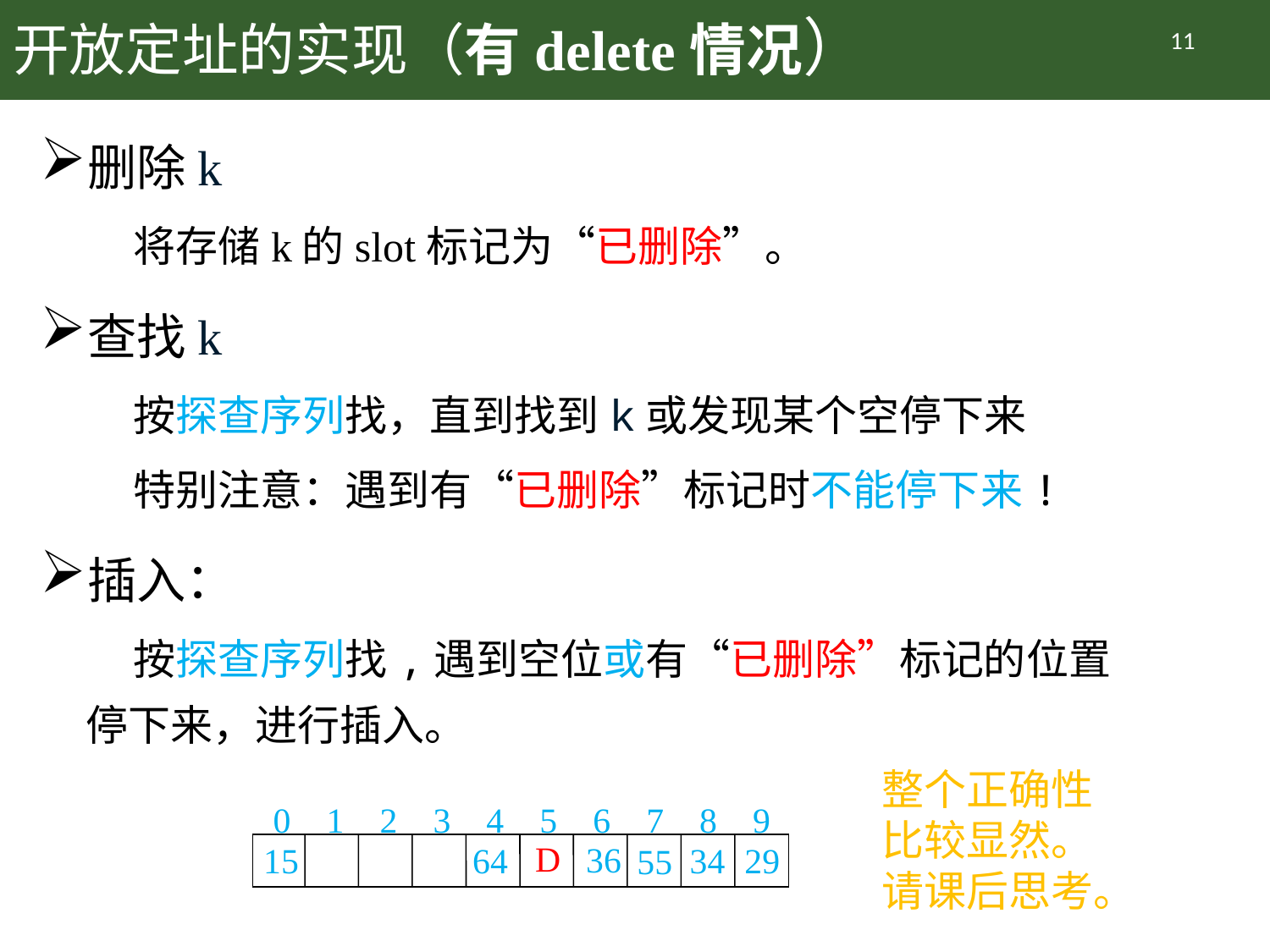

# 开放定址的实现（有delete情况）
11
删除k
    将存储k的slot标记为“已删除”。
查找k
    按探查序列找，直到找到k或发现某个空停下来
    特别注意：遇到有“已删除”标记时不能停下来!
插入：
    按探查序列找,遇到空位或有“已删除”标记的位置
停下来，进行插入。

整个正确性
比较显然。
请课后思考。
0    1    2    3    4    5    6    7    8    9
D
36
15
29
64
34
55